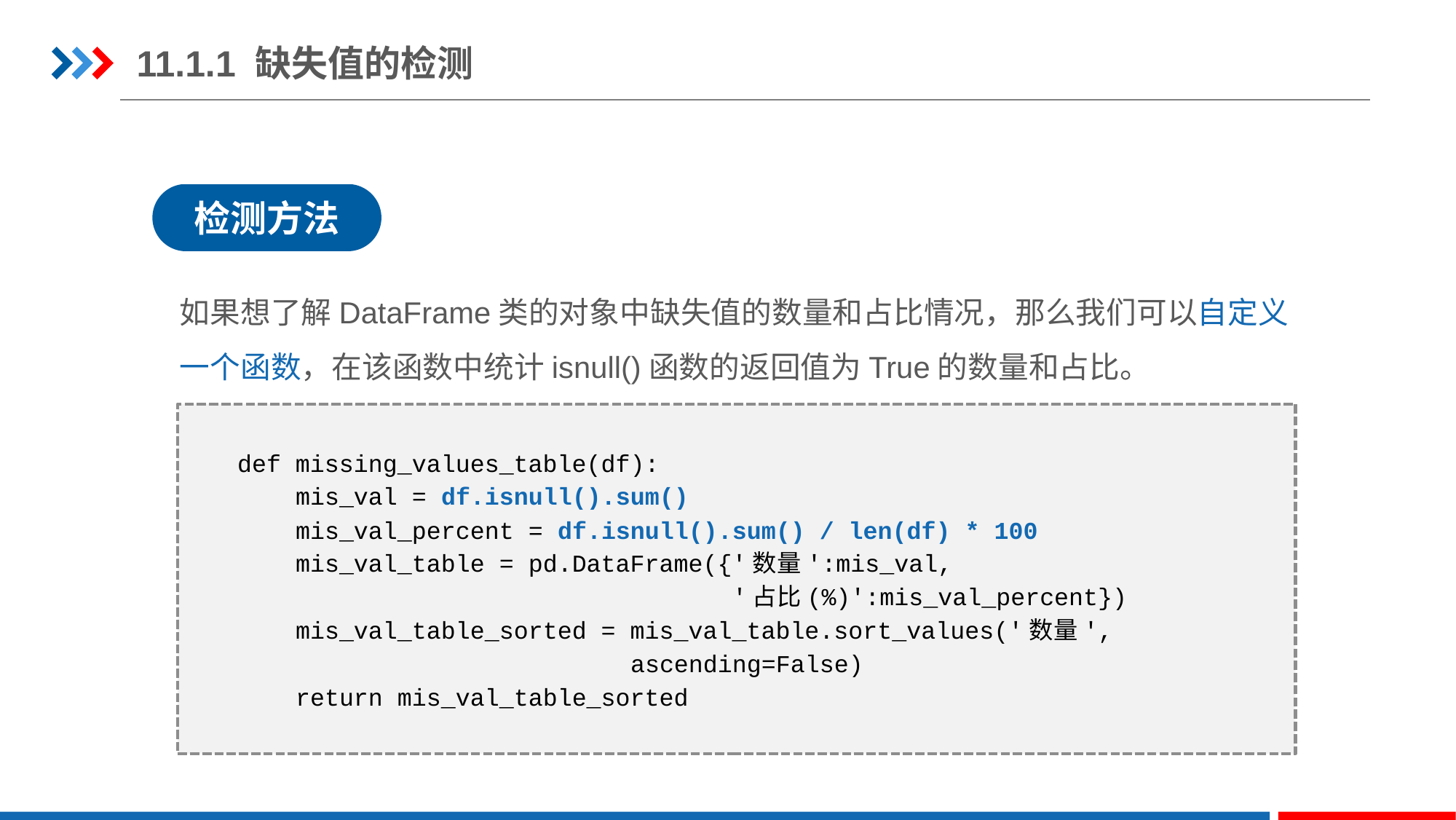

11.1.1 缺失值的检测
检测方法
如果想了解DataFrame类的对象中缺失值的数量和占比情况，那么我们可以自定义一个函数，在该函数中统计isnull()函数的返回值为True的数量和占比。

def missing_values_table(df):
    mis_val = df.isnull().sum()
    mis_val_percent = df.isnull().sum() / len(df) * 100
    mis_val_table = pd.DataFrame({'数量':mis_val,
                                  '占比(%)':mis_val_percent})
    mis_val_table_sorted = mis_val_table.sort_values('数量',
                           ascending=False)
    return mis_val_table_sorted